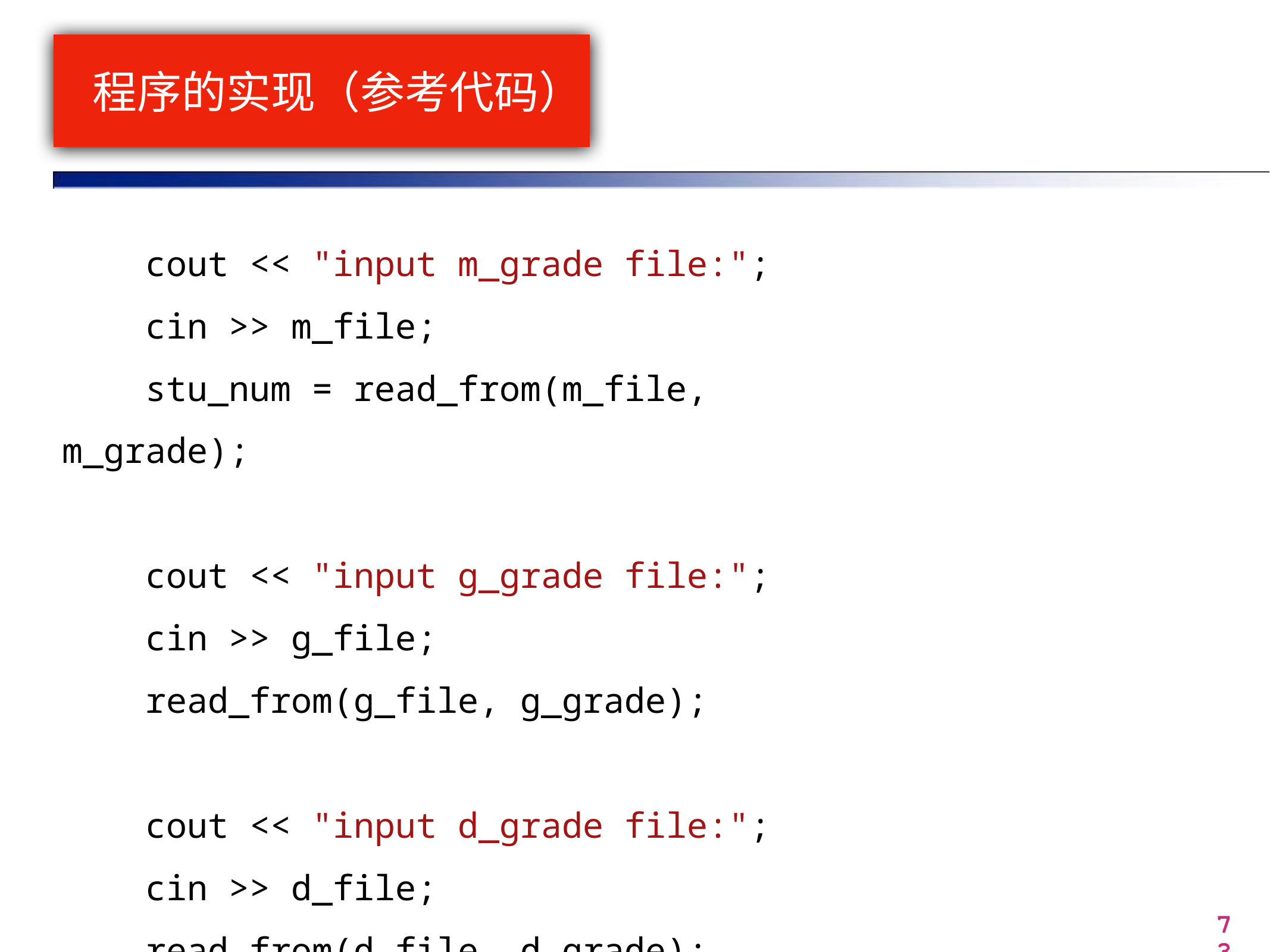

# 程序的实现（参考代码）
    cout << "input m_grade file:";
    cin >> m_file;
    stu_num = read_from(m_file, m_grade);
    cout << "input g_grade file:";
    cin >> g_file;
    read_from(g_file, g_grade);
    cout << "input d_grade file:";
    cin >> d_file;
    read_from(d_file, d_grade);
73